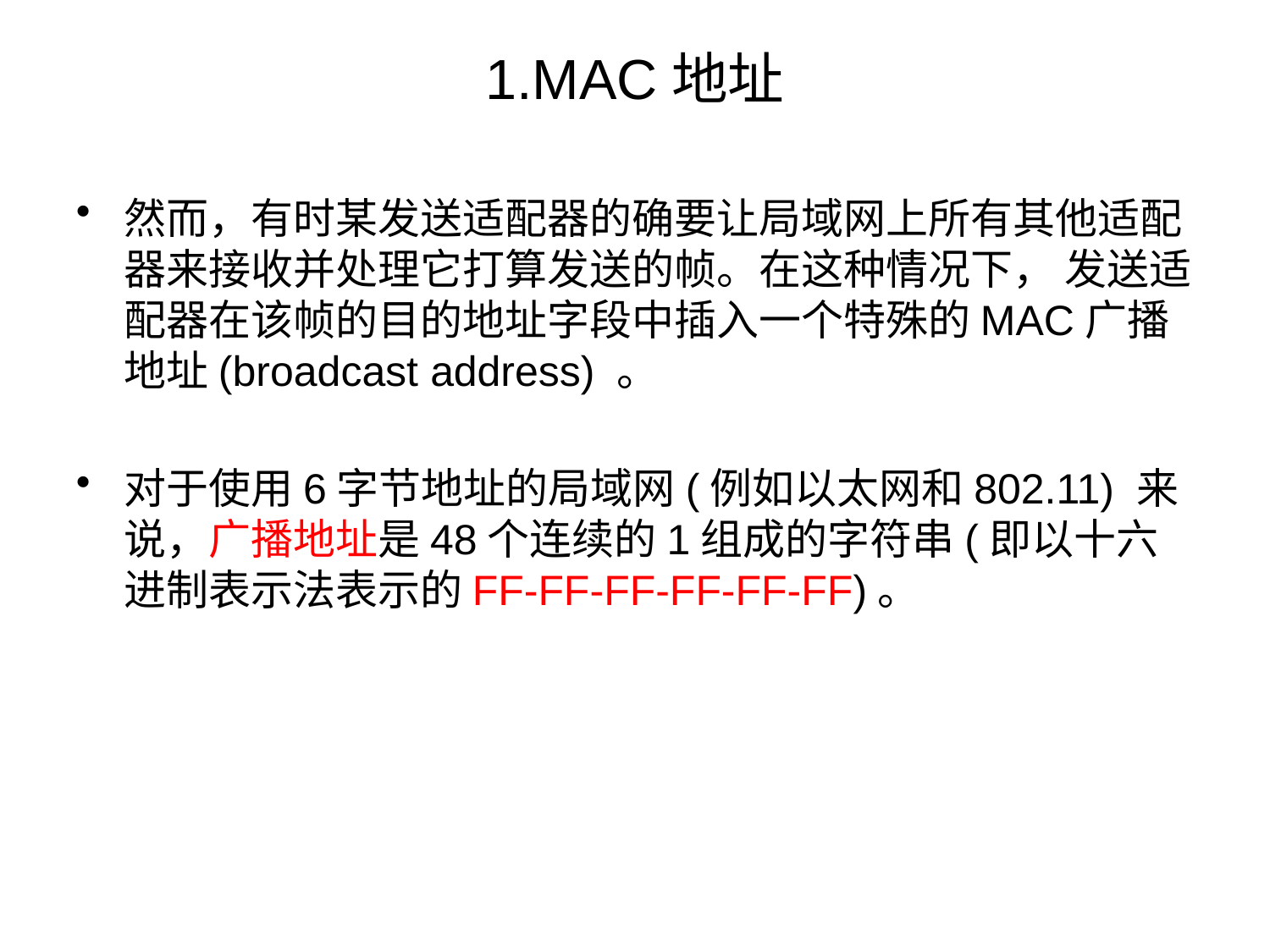

# 1.MAC地址
然而，有时某发送适配器的确要让局域网上所有其他适配器来接收并处理它打算发送的帧。在这种情况下， 发送适配器在该帧的目的地址字段中插入一个特殊的MAC广播地址(broadcast address) 。

对于使用6字节地址的局域网(例如以太网和802.11) 来说，广播地址是48个连续的1组成的字符串(即以十六进制表示法表示的FF-FF-FF-FF-FF-FF)。